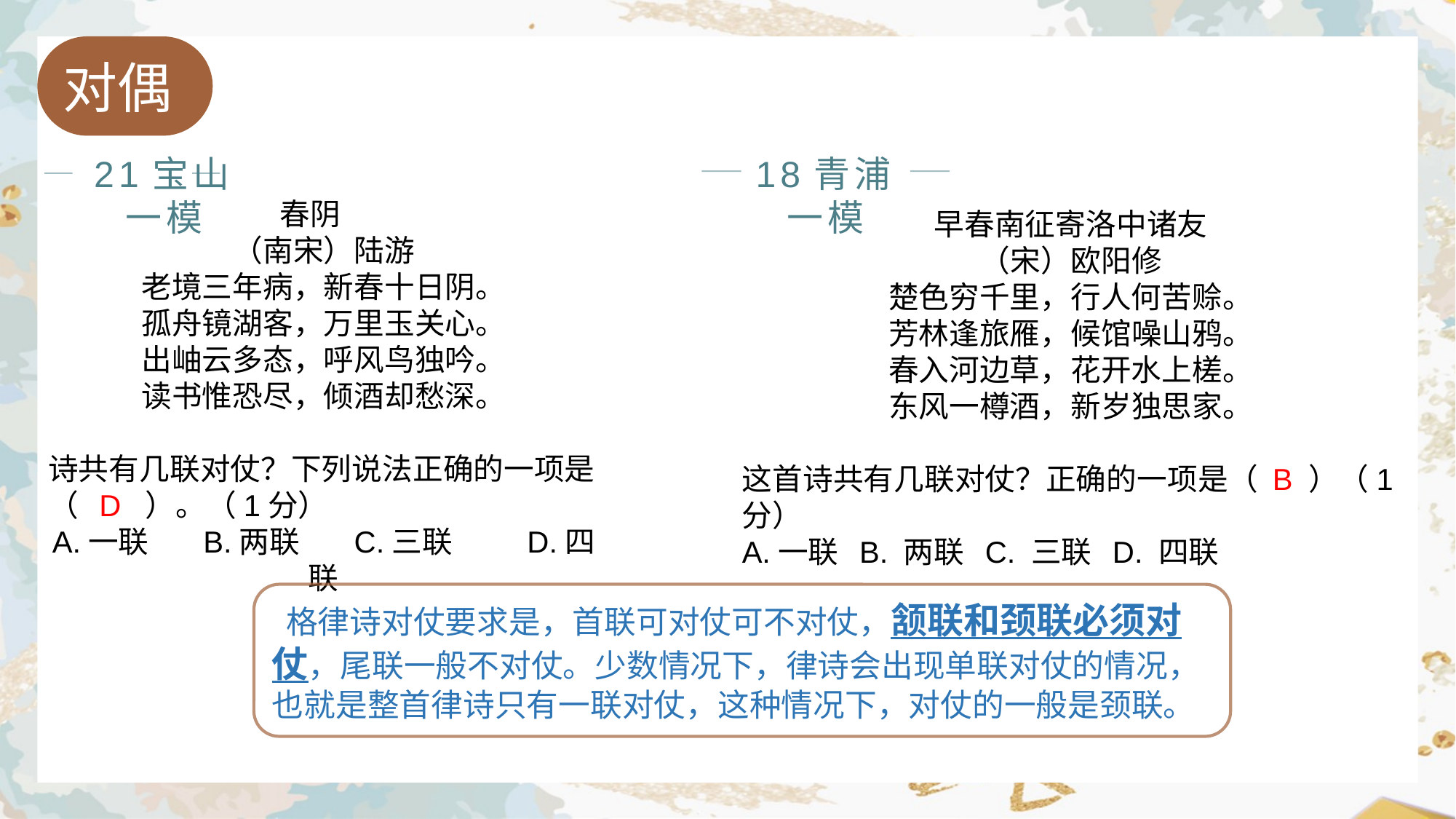

对偶

21宝山一模
春阴
（南宋）陆游
老境三年病，新春十日阴。
孤舟镜湖客，万里玉关心。
出岫云多态，呼风鸟独吟。
读书惟恐尽，倾酒却愁深。

诗共有几联对仗？下列说法正确的一项是（  D  ）。（1分）
A.一联       B.两联       C.三联          D.四联
18青浦一模
早春南征寄洛中诸友
（宋）欧阳修
楚色穷千里，行人何苦赊。
芳林逢旅雁，候馆噪山鸦。
春入河边草，花开水上槎。
东风一樽酒，新岁独思家。

这首诗共有几联对仗？正确的一项是（ B ）（1分）
A.一联  B. 两联  C. 三联  D. 四联

 格律诗对仗要求是，首联可对仗可不对仗，颔联和颈联必须对仗，尾联一般不对仗。少数情况下，律诗会出现单联对仗的情况，也就是整首律诗只有一联对仗，这种情况下，对仗的一般是颈联。